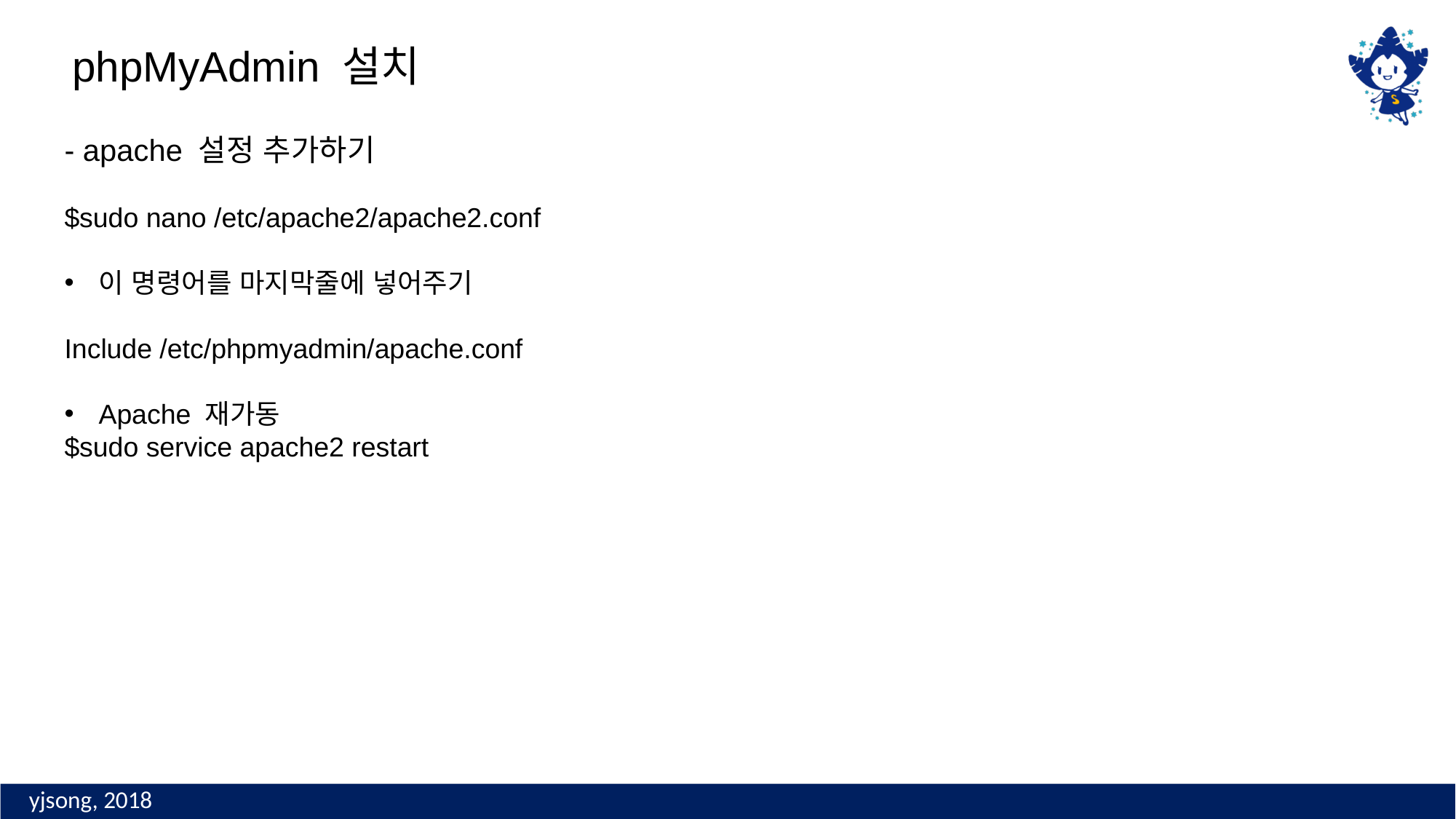

phpMyAdmin 설치
- apache 설정 추가하기

$sudo nano /etc/apache2/apache2.conf

이 명령어를 마지막줄에 넣어주기

Include /etc/phpmyadmin/apache.conf

Apache 재가동
$sudo service apache2 restart